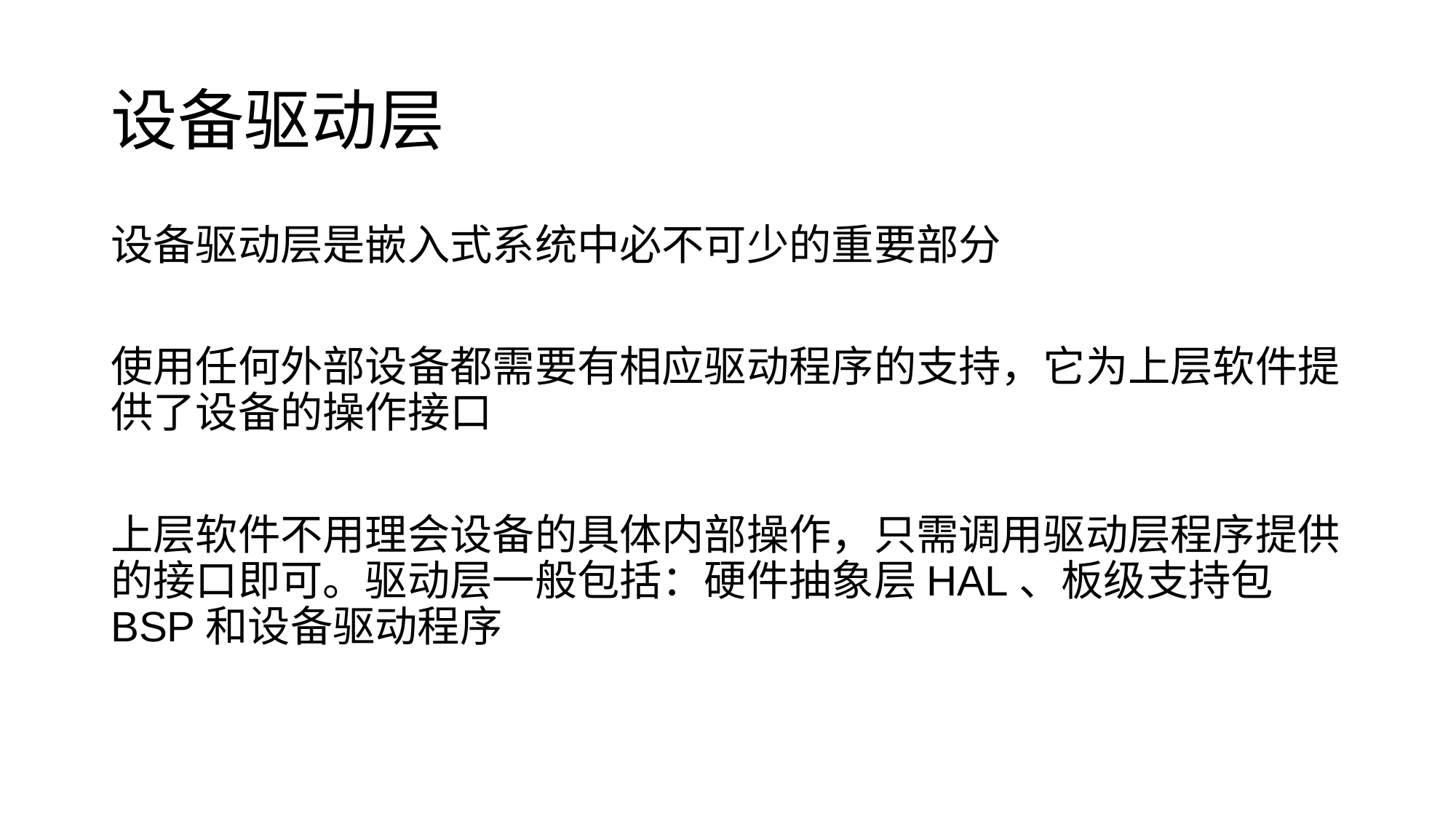

# 设备驱动层
设备驱动层是嵌入式系统中必不可少的重要部分

使用任何外部设备都需要有相应驱动程序的支持，它为上层软件提供了设备的操作接口

上层软件不用理会设备的具体内部操作，只需调用驱动层程序提供的接口即可。驱动层一般包括：硬件抽象层HAL、板级支持包BSP和设备驱动程序